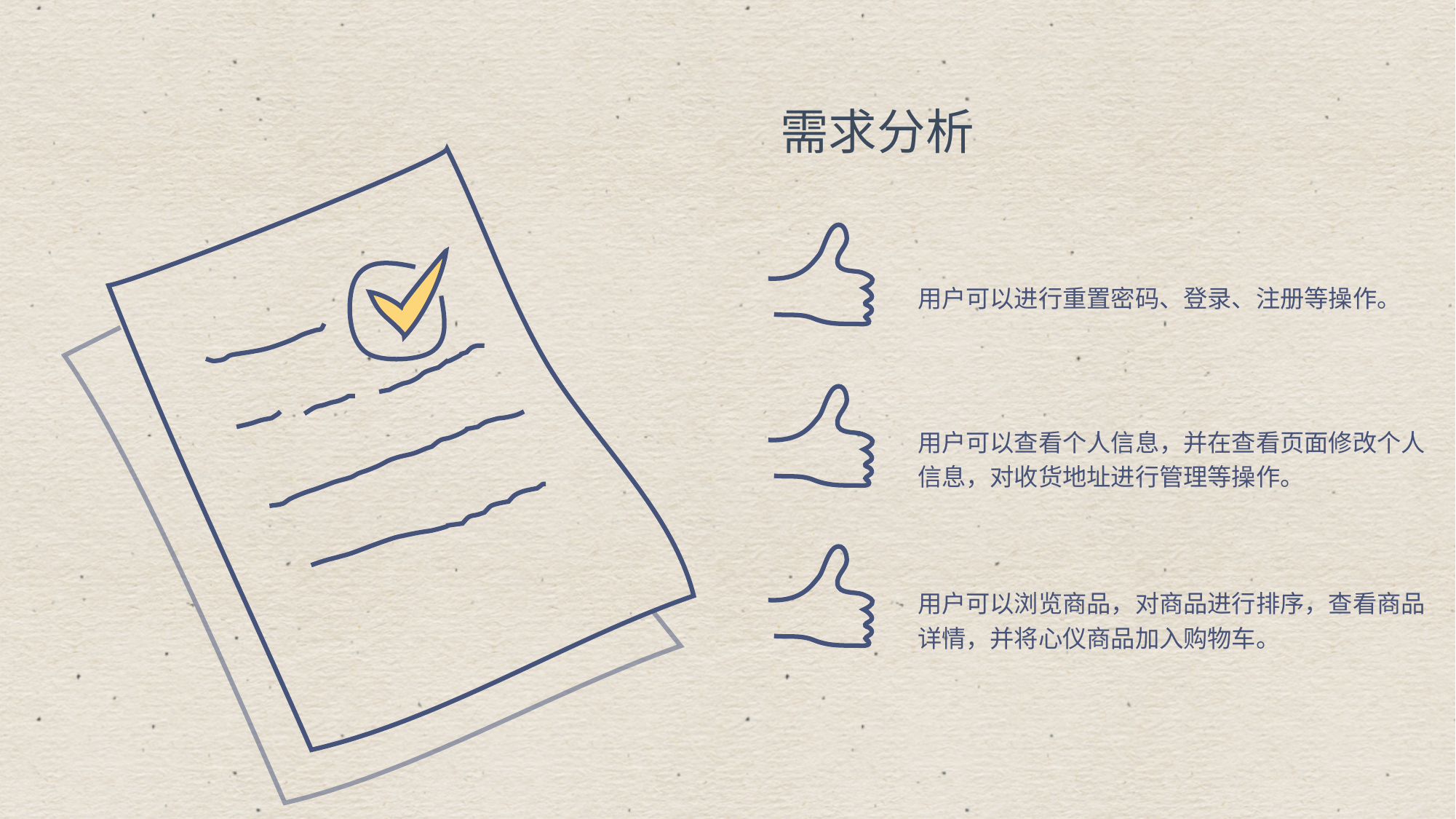

需求分析

用户可以进行重置密码、登录、注册等操作。

用户可以查看个人信息，并在查看页面修改个人信息，对收货地址进行管理等操作。

用户可以浏览商品，对商品进行排序，查看商品详情，并将心仪商品加入购物车。